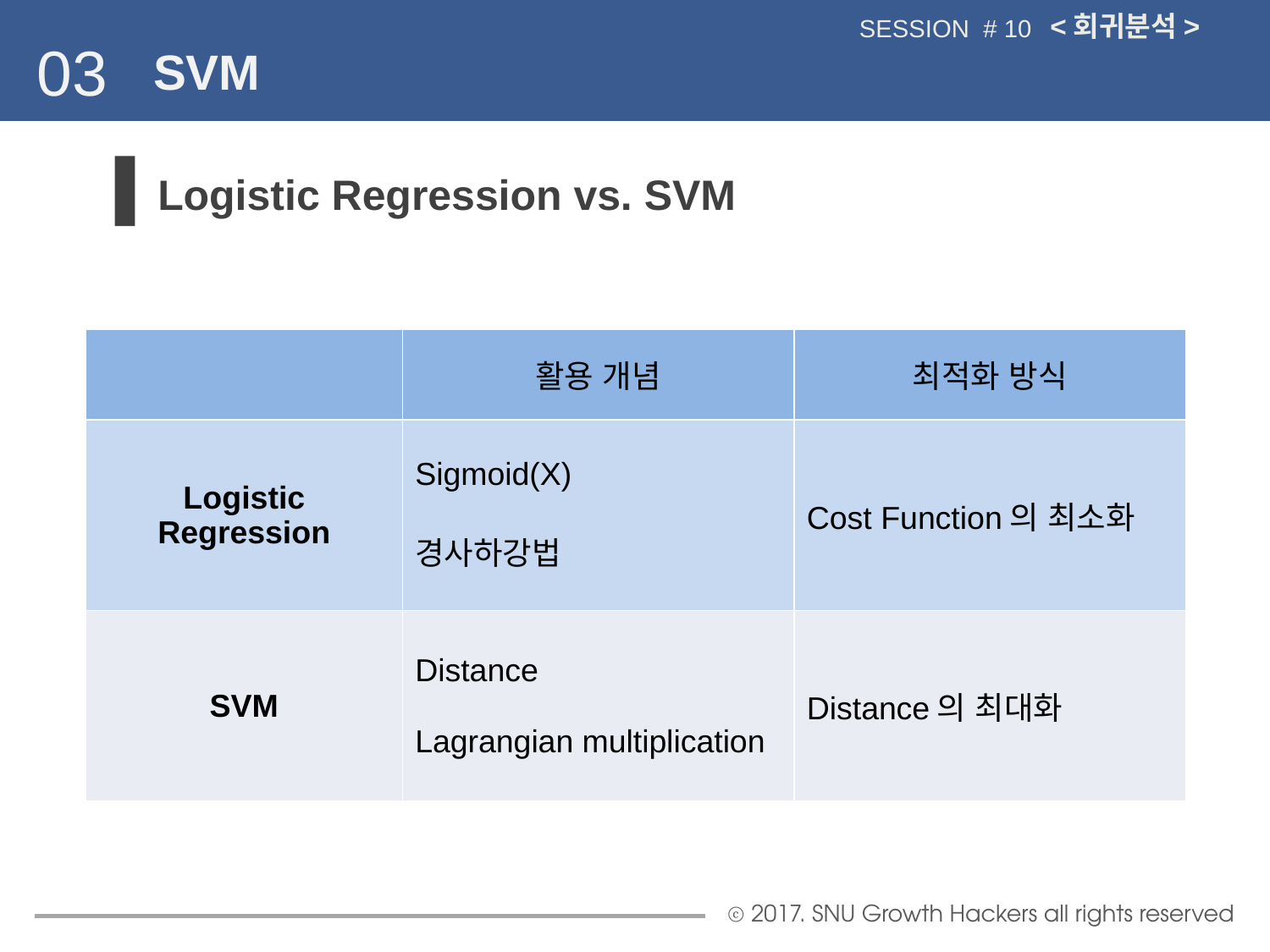

<회귀분석>
SESSION  # 10
03
SVM

Logistic Regression vs. SVM
|  | 활용 개념 | 최적화 방식 |
| --- | --- | --- |
| Logistic Regression | Sigmoid(X) 경사하강법 | Cost Function의 최소화 |
| SVM | Distance Lagrangian multiplication | Distance의 최대화 |
ⓒ 2017. SNU Growth Hackers all rights reserved